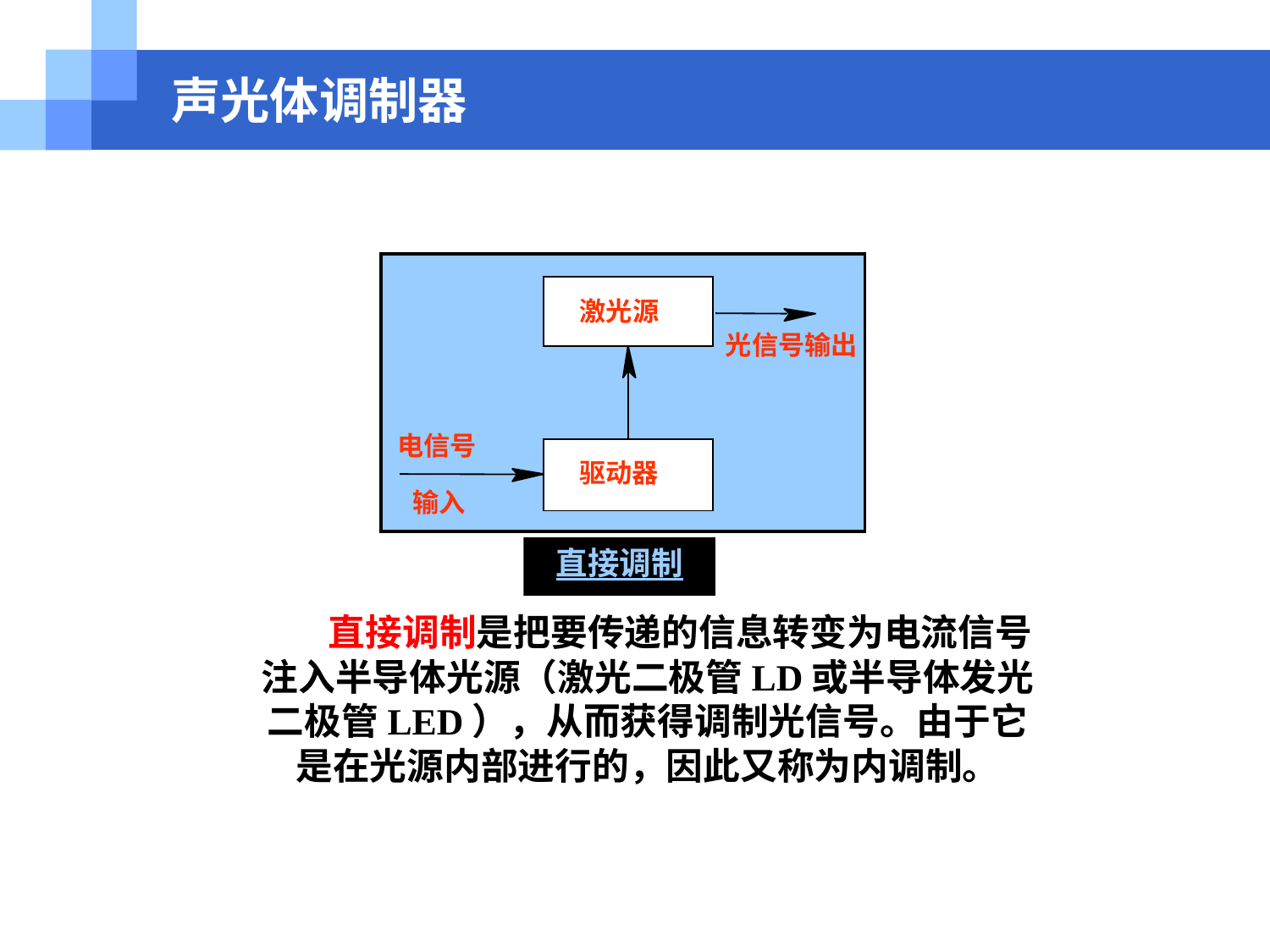

声光体调制器
直接调制

激光源

光信号输出

电信号

驱动器

输入
直接调制
        直接调制是把要传递的信息转变为电流信号注入半导体光源（激光二极管LD或半导体发光二极管LED），从而获得调制光信号。由于它是在光源内部进行的，因此又称为内调制。